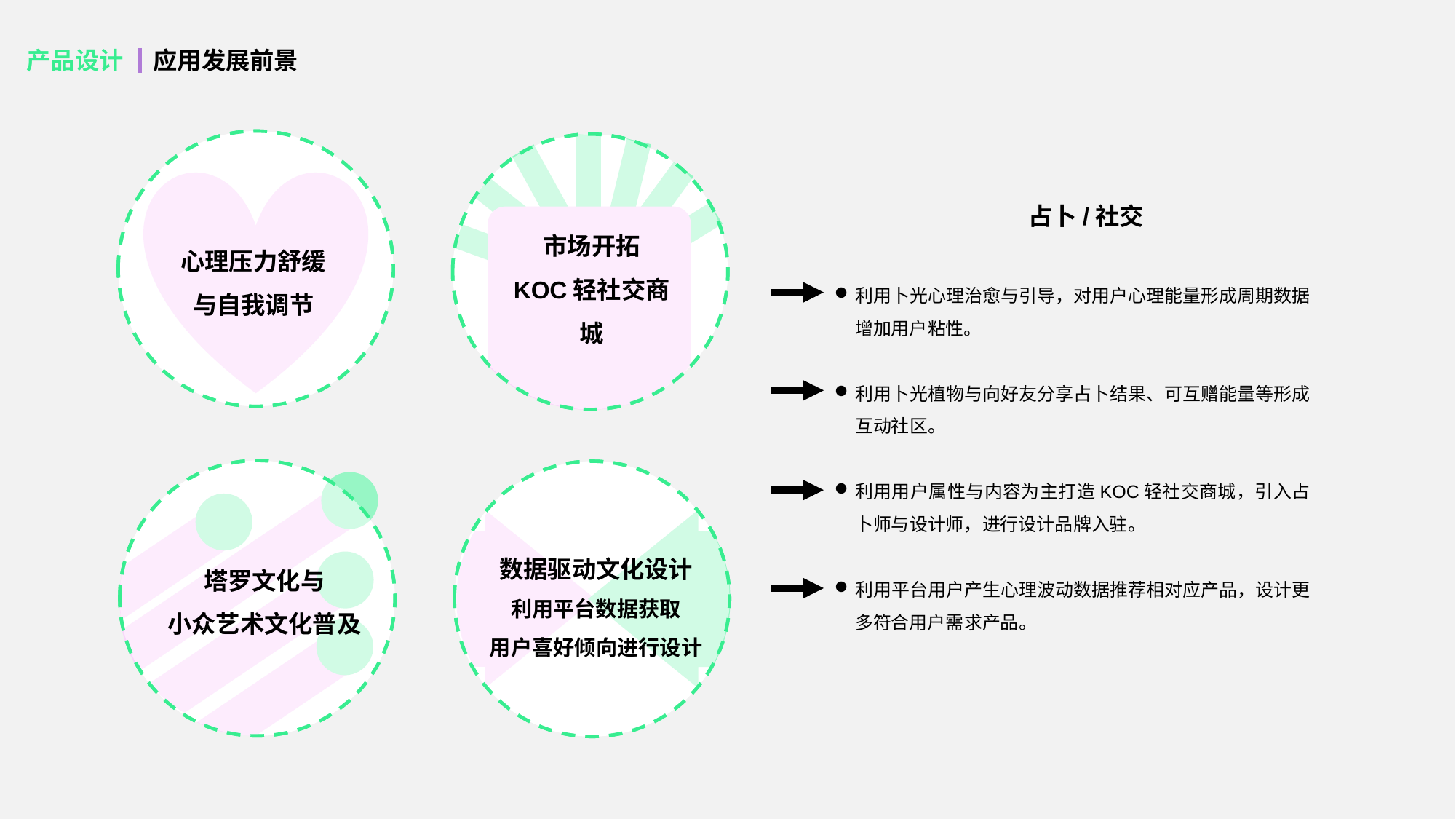

产品设计
应用发展前景

占卜/社交

利用卜光心理治愈与引导，对用户心理能量形成周期数据增加用户粘性。

利用卜光植物与向好友分享占卜结果、可互赠能量等形成互动社区。

利用用户属性与内容为主打造KOC轻社交商城，引入占卜师与设计师，进行设计品牌入驻。

利用平台用户产生心理波动数据推荐相对应产品，设计更多符合用户需求产品。

市场开拓
KOC轻社交商城
心理压力舒缓
与自我调节

数据驱动文化设计
利用平台数据获取
用户喜好倾向进行设计

塔罗文化与
小众艺术文化普及